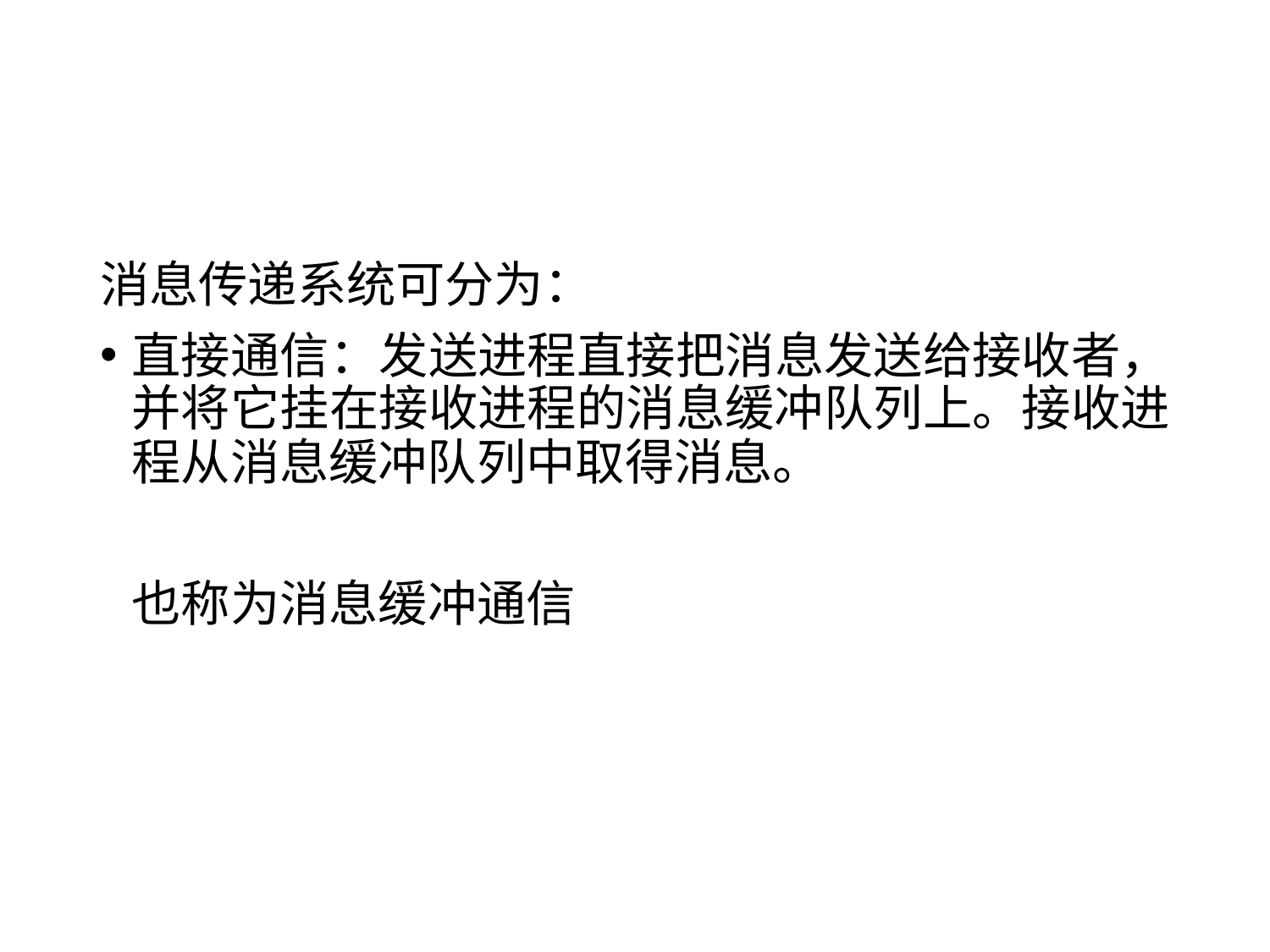

#
消息传递系统可分为：
直接通信：发送进程直接把消息发送给接收者，并将它挂在接收进程的消息缓冲队列上。接收进程从消息缓冲队列中取得消息。

	也称为消息缓冲通信